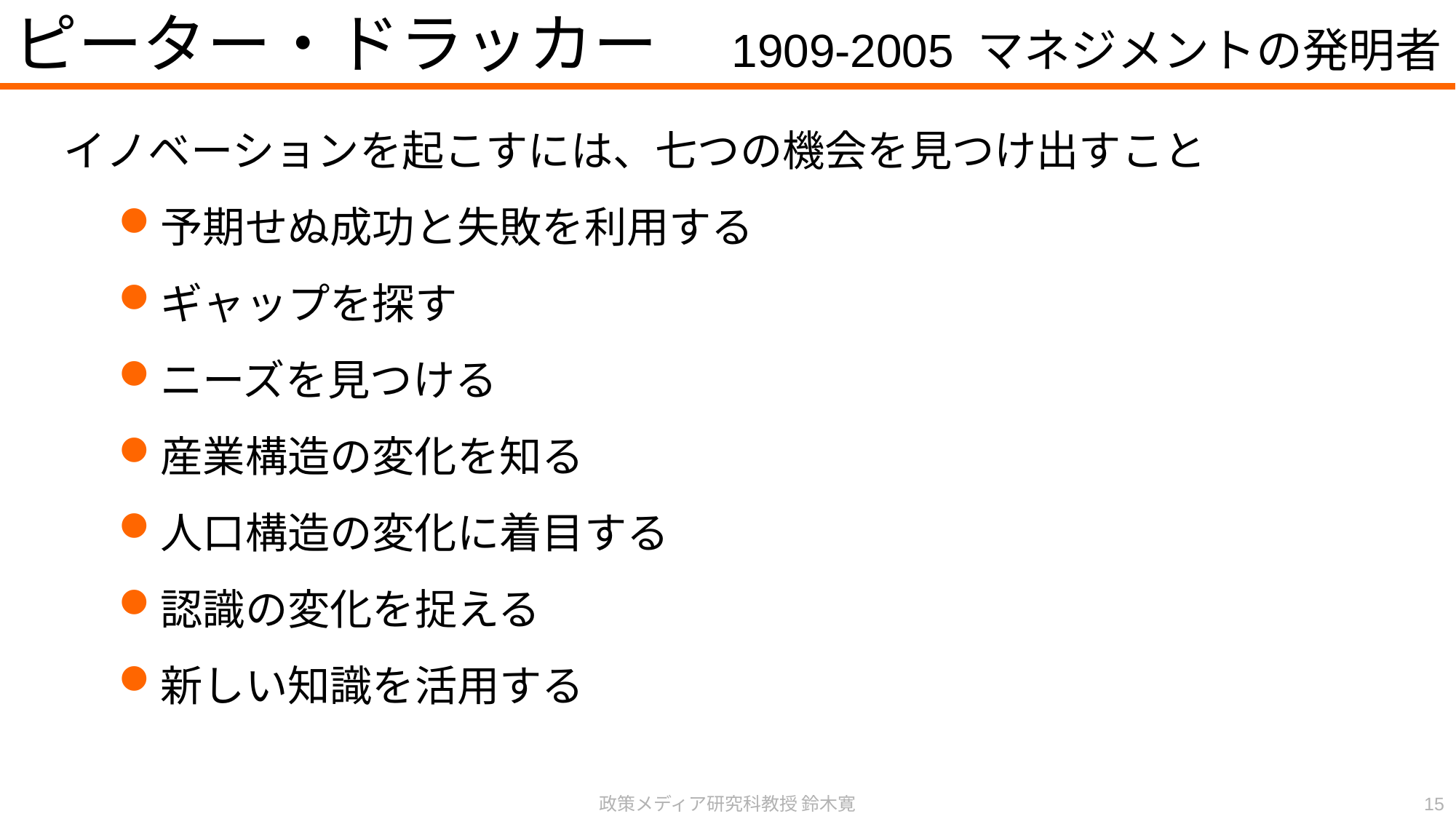

ピーター・ドラッカー　1909-2005 マネジメントの発明者
イノベーションを起こすには、七つの機会を見つけ出すこと
予期せぬ成功と失敗を利用する
ギャップを探す
ニーズを見つける
産業構造の変化を知る
人口構造の変化に着目する
認識の変化を捉える
新しい知識を活用する
政策メディア研究科教授 鈴木寛
15